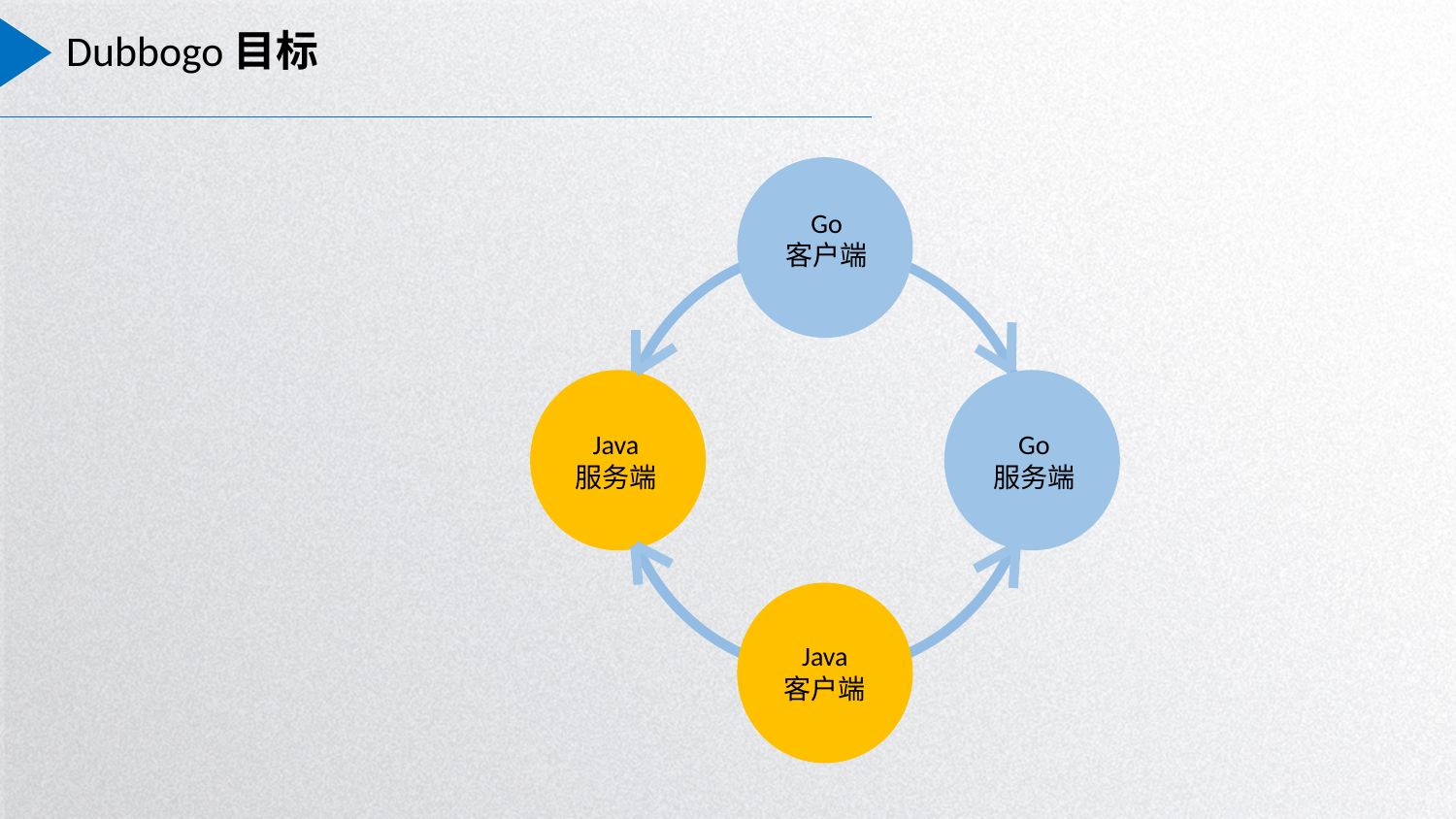

# Dubbogo目标

Go
客户端

Java
服务端
Go
服务端

Java
客户端